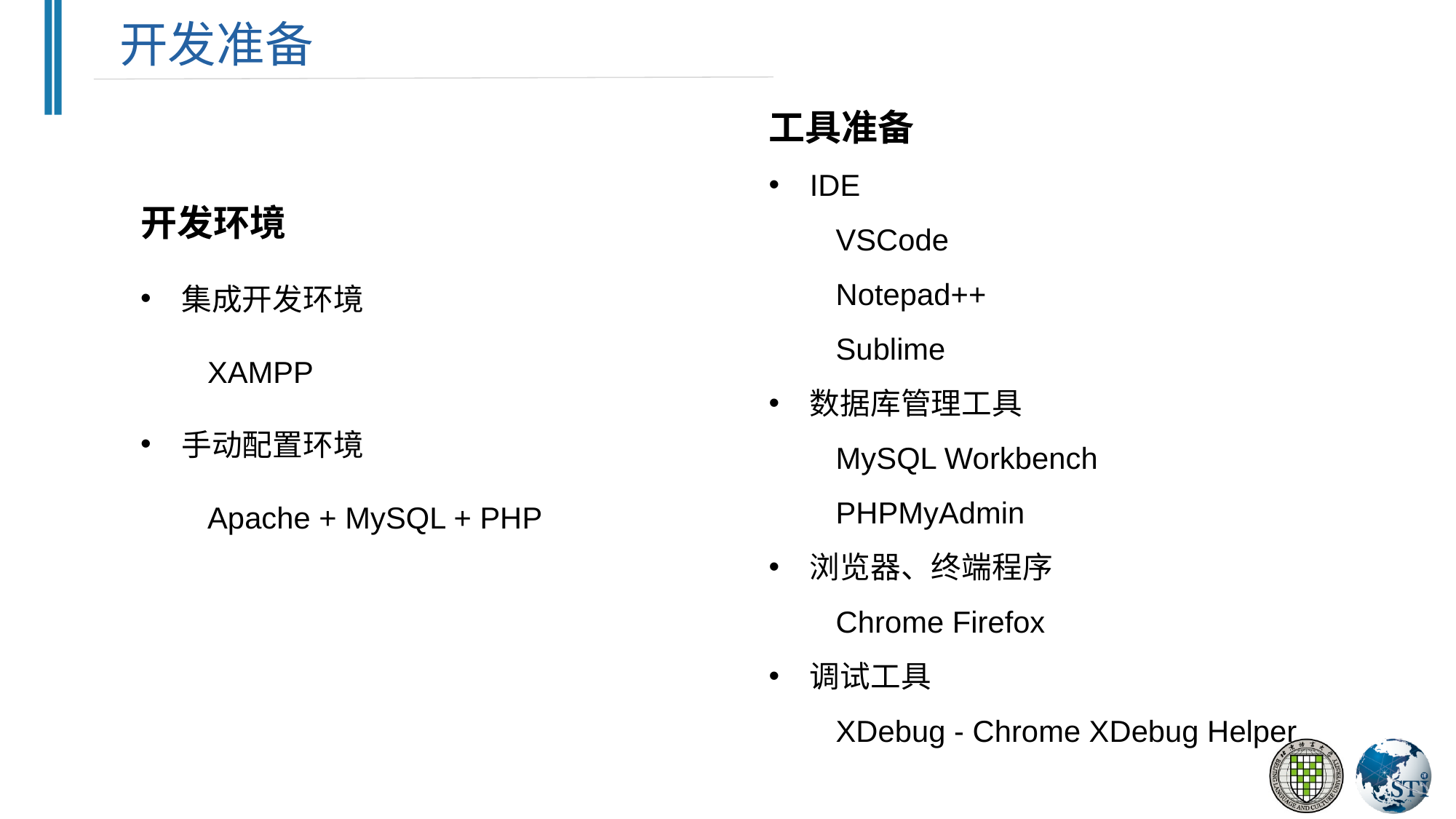

开发准备

工具准备
IDE
        VSCode
        Notepad++
        Sublime
数据库管理工具
        MySQL Workbench
        PHPMyAdmin
浏览器、终端程序
        Chrome Firefox
调试工具
        XDebug - Chrome XDebug Helper

开发环境
集成开发环境
        XAMPP
手动配置环境
        Apache + MySQL + PHP

Cosmetics Website
How is the product?
What is the product?